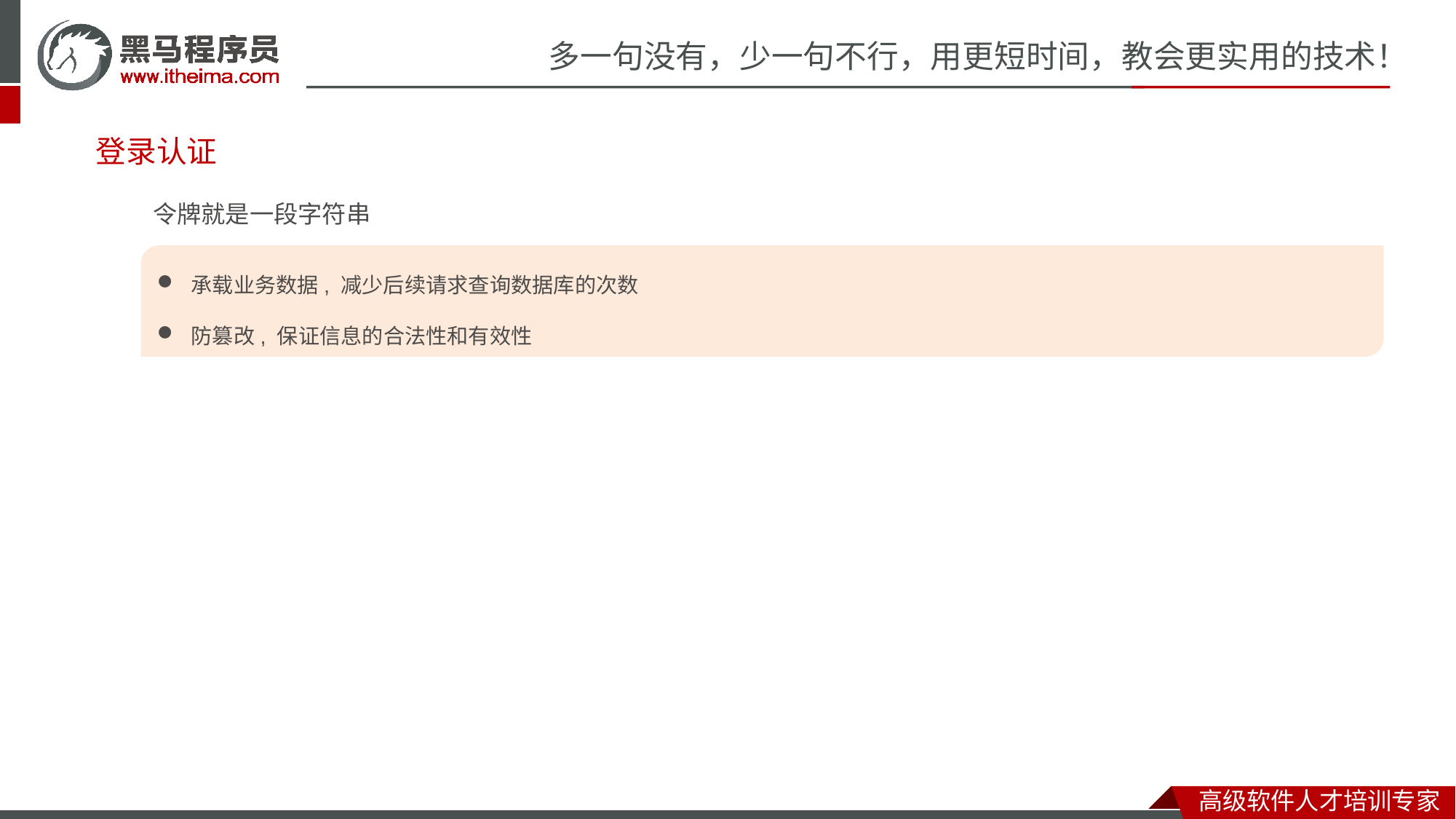

# 登录认证
令牌就是一段字符串
承载业务数据, 减少后续请求查询数据库的次数
防篡改, 保证信息的合法性和有效性